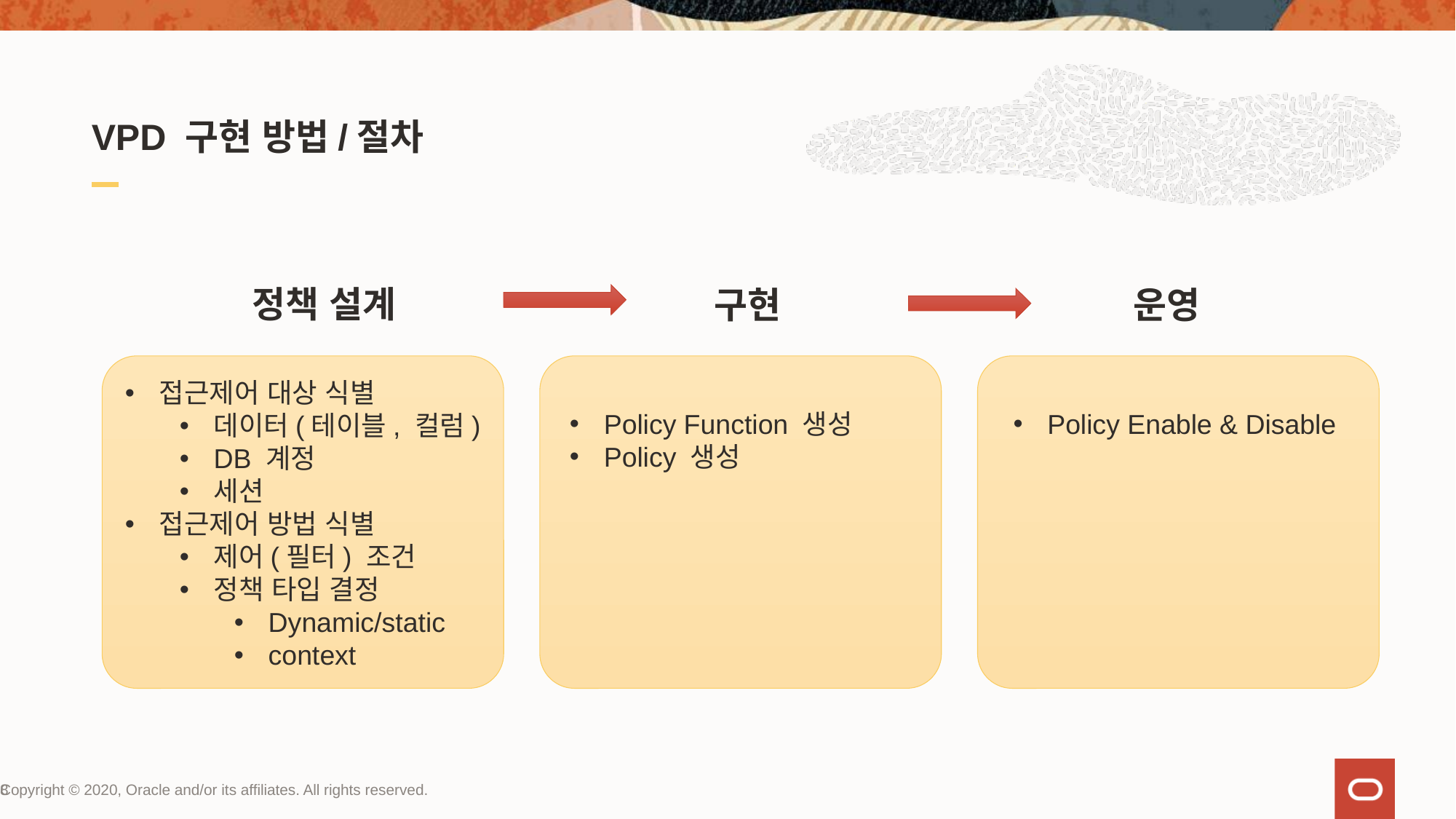

# VPD 구현 방법/절차
정책 설계
구현
운영

접근제어 대상 식별
데이터(테이블, 컬럼)
DB 계정
세션
접근제어 방법 식별
제어(필터) 조건
정책 타입 결정
Dynamic/static
context

Policy Function 생성
Policy 생성
Policy Enable & Disable
8
Copyright © 2020, Oracle and/or its affiliates. All rights reserved.